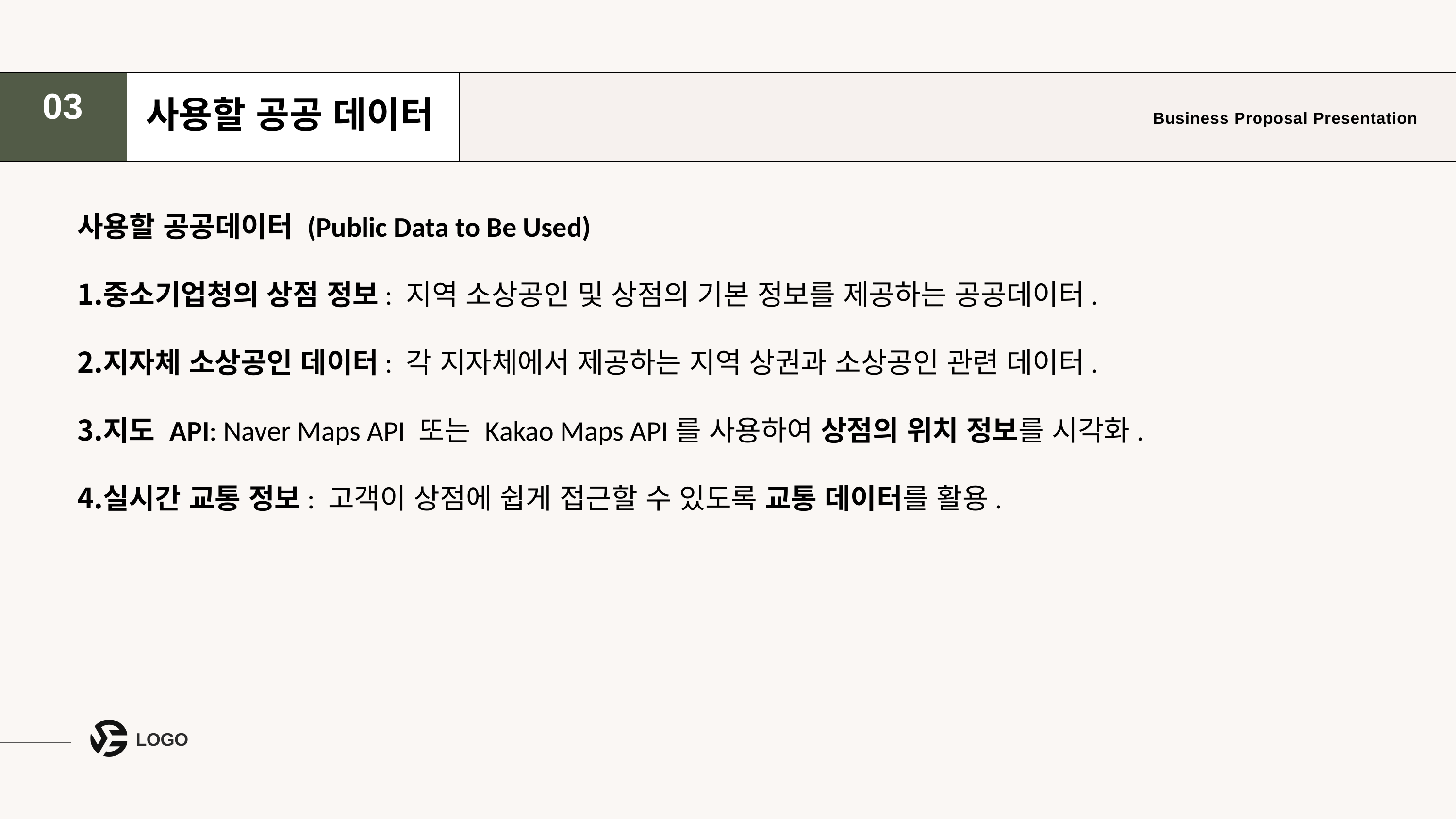

03

사용할 공공 데이터

Business Proposal Presentation
사용할 공공데이터 (Public Data to Be Used)

중소기업청의 상점 정보: 지역 소상공인 및 상점의 기본 정보를 제공하는 공공데이터.

지자체 소상공인 데이터: 각 지자체에서 제공하는 지역 상권과 소상공인 관련 데이터.

지도 API: Naver Maps API 또는 Kakao Maps API를 사용하여 상점의 위치 정보를 시각화.

실시간 교통 정보: 고객이 상점에 쉽게 접근할 수 있도록 교통 데이터를 활용.

LOGO